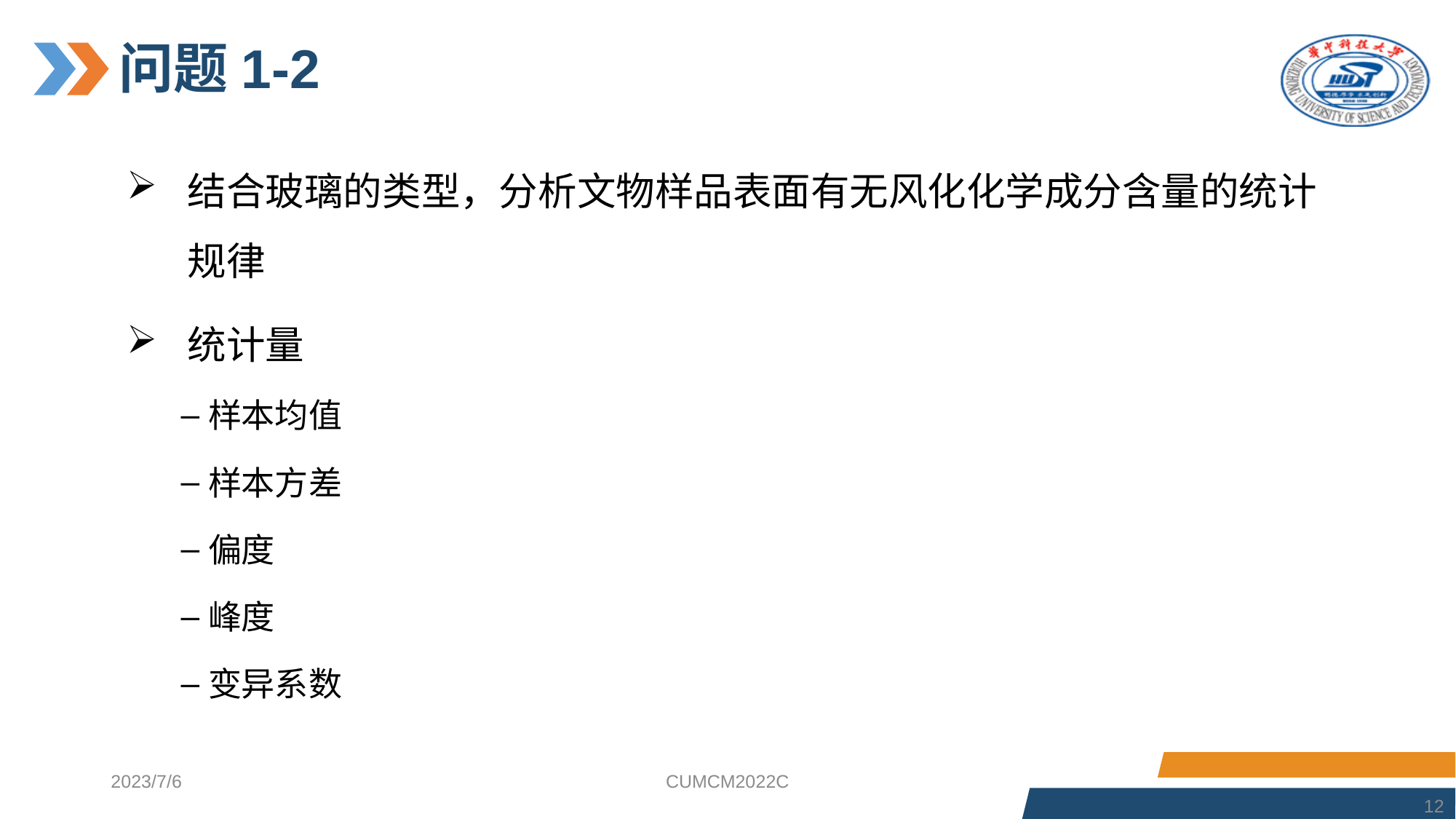

# 问题1-2
结合玻璃的类型，分析文物样品表面有无风化化学成分含量的统计规律
统计量
样本均值
样本方差
偏度
峰度
变异系数

2023/7/6
CUMCM2022C
12